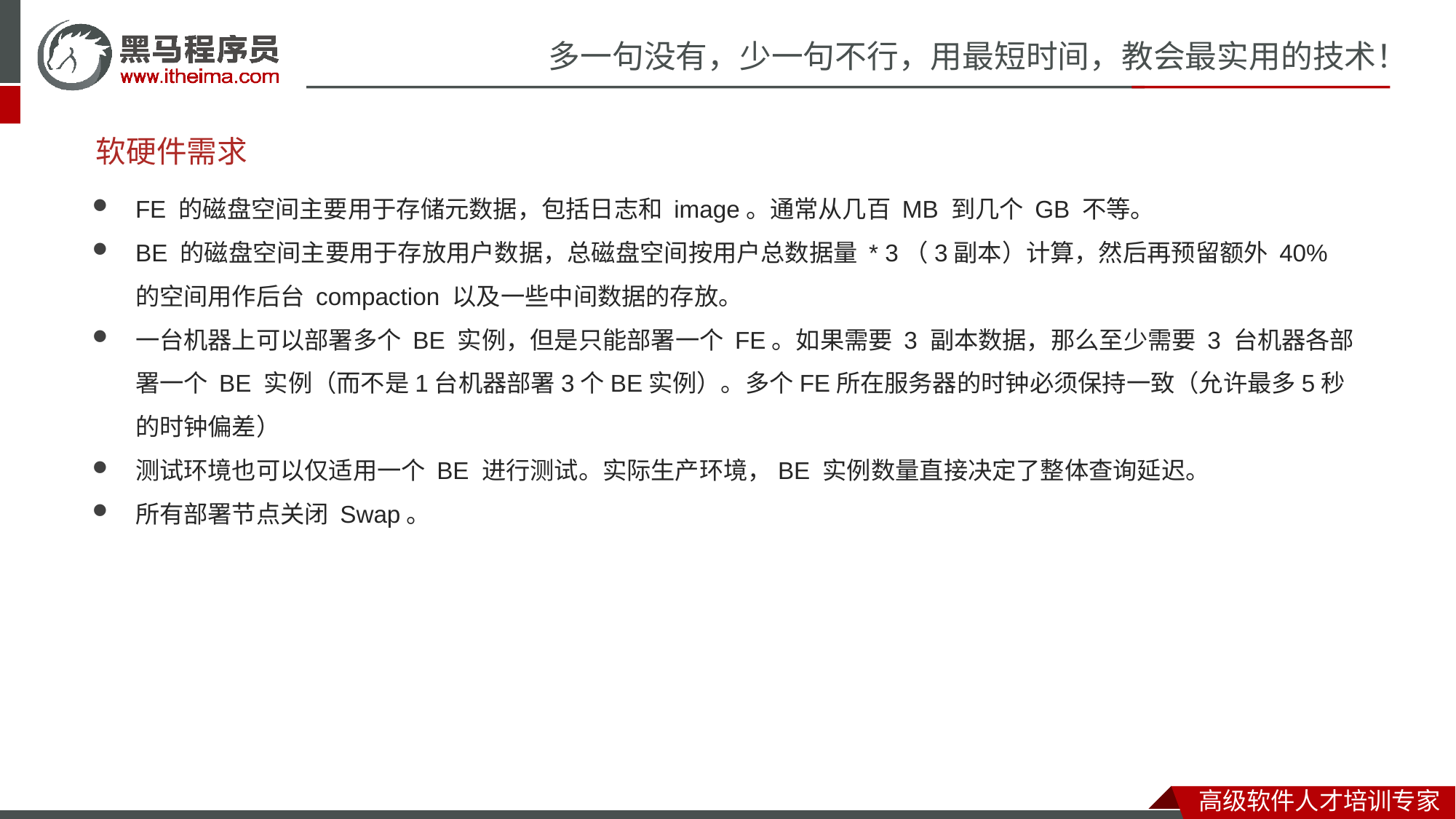

# 软硬件需求
FE 的磁盘空间主要用于存储元数据，包括日志和 image。通常从几百 MB 到几个 GB 不等。
BE 的磁盘空间主要用于存放用户数据，总磁盘空间按用户总数据量 * 3（3副本）计算，然后再预留额外 40% 的空间用作后台 compaction 以及一些中间数据的存放。
一台机器上可以部署多个 BE 实例，但是只能部署一个 FE。如果需要 3 副本数据，那么至少需要 3 台机器各部署一个 BE 实例（而不是1台机器部署3个BE实例）。多个FE所在服务器的时钟必须保持一致（允许最多5秒的时钟偏差）
测试环境也可以仅适用一个 BE 进行测试。实际生产环境，BE 实例数量直接决定了整体查询延迟。
所有部署节点关闭 Swap。